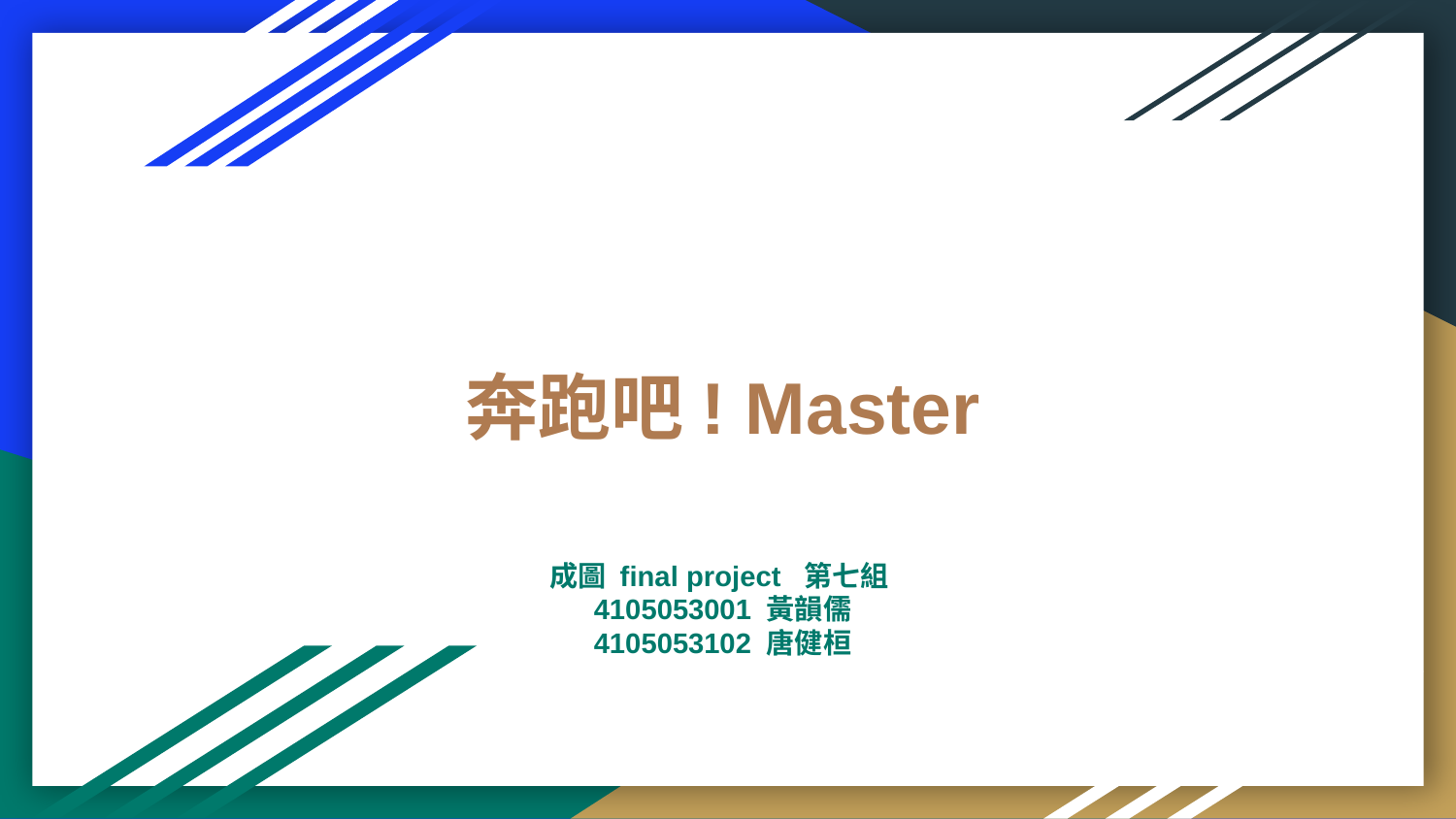

# 奔跑吧! Master
成圖 final project  第七組
4105053001 黃韻儒
4105053102 唐健桓